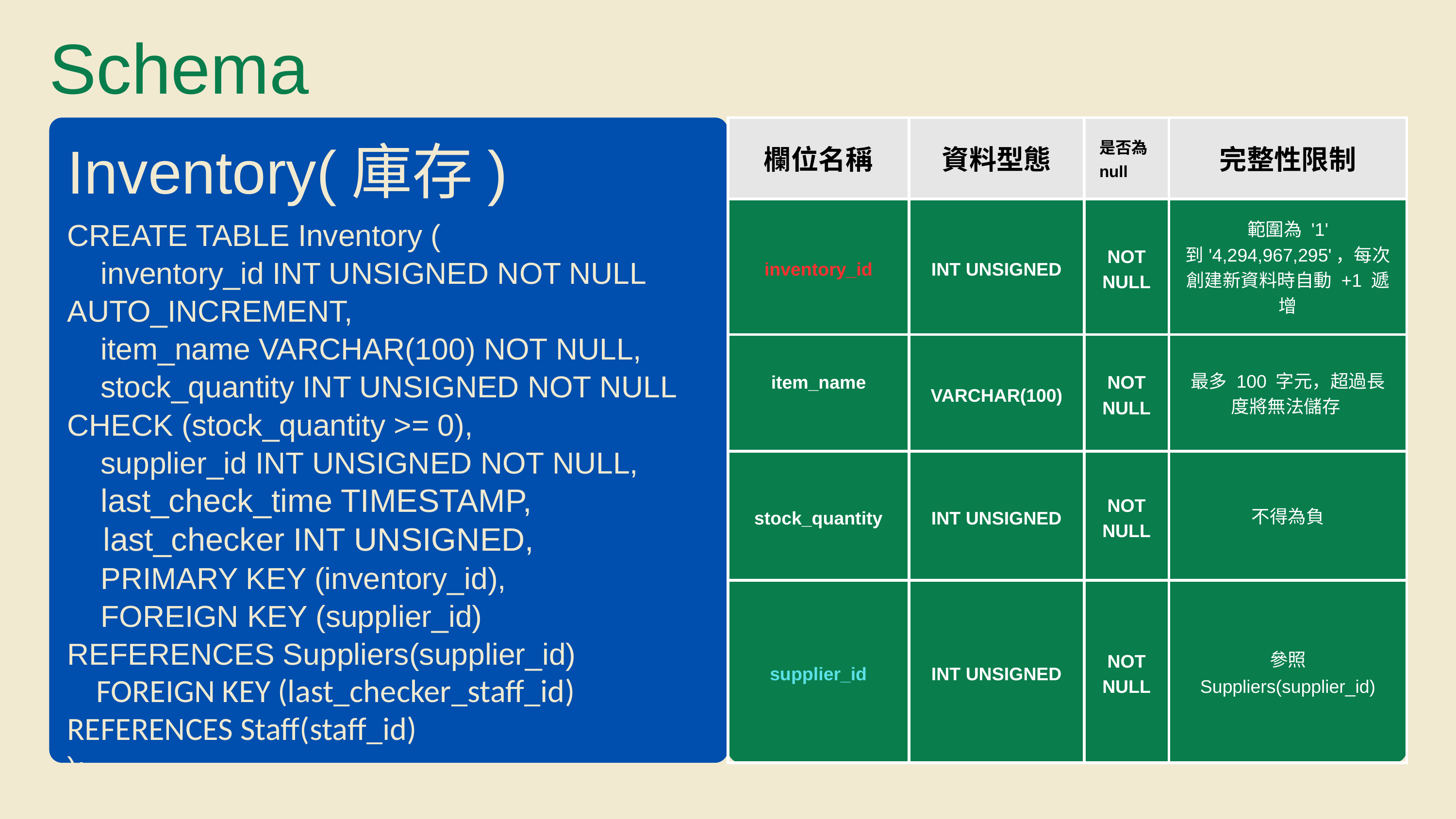

Schema

| 欄位名稱 | 資料型態 | 是否為null | 完整性限制 |
| --- | --- | --- | --- |
| inventory\_id | INT UNSIGNED | NOT NULL | 範圍為 '1' 到'4,294,967,295'，每次創建新資料時自動 +1 遞增 |
| item\_name | VARCHAR(100) | NOT NULL | 最多 100 字元，超過長度將無法儲存 |
| stock\_quantity | INT UNSIGNED | NOT NULL | 不得為負 |
| supplier\_id | INT UNSIGNED | NOT NULL | 參照 Suppliers(supplier\_id) |
Inventory(庫存)
CREATE TABLE Inventory (
    inventory_id INT UNSIGNED NOT NULL AUTO_INCREMENT,
    item_name VARCHAR(100) NOT NULL,
    stock_quantity INT UNSIGNED NOT NULL CHECK (stock_quantity >= 0),
    supplier_id INT UNSIGNED NOT NULL,
    last_check_time TIMESTAMP,
    last_checker INT UNSIGNED,
    PRIMARY KEY (inventory_id),
    FOREIGN KEY (supplier_id) REFERENCES Suppliers(supplier_id)
    FOREIGN KEY (last_checker_staff_id) REFERENCES Staff(staff_id)
);